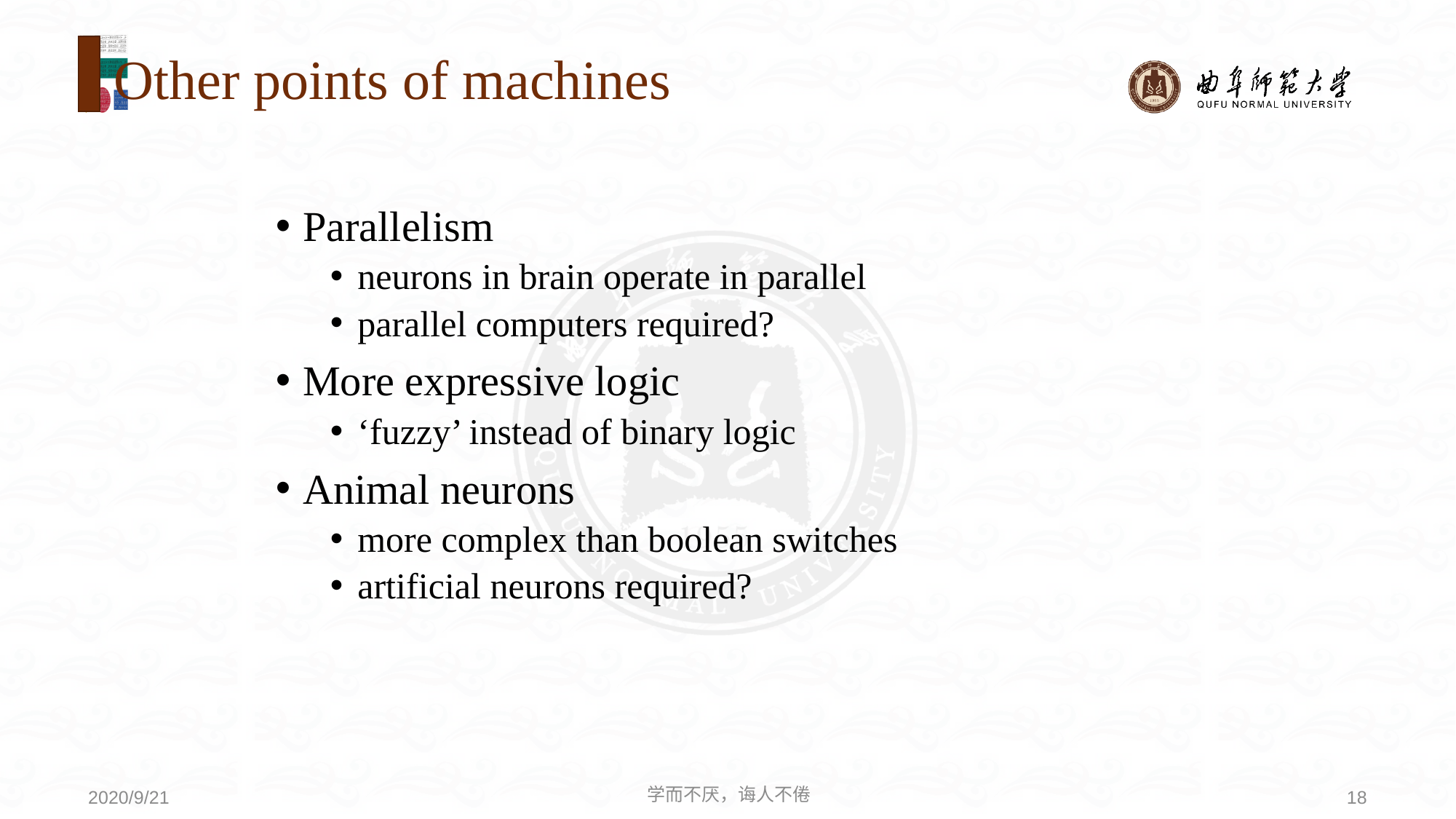

# Other points of machines
Parallelism
neurons in brain operate in parallel
parallel computers required?
More expressive logic
‘fuzzy’ instead of binary logic
Animal neurons
more complex than boolean switches
artificial neurons required?
学而不厌，诲人不倦
18
2020/9/21